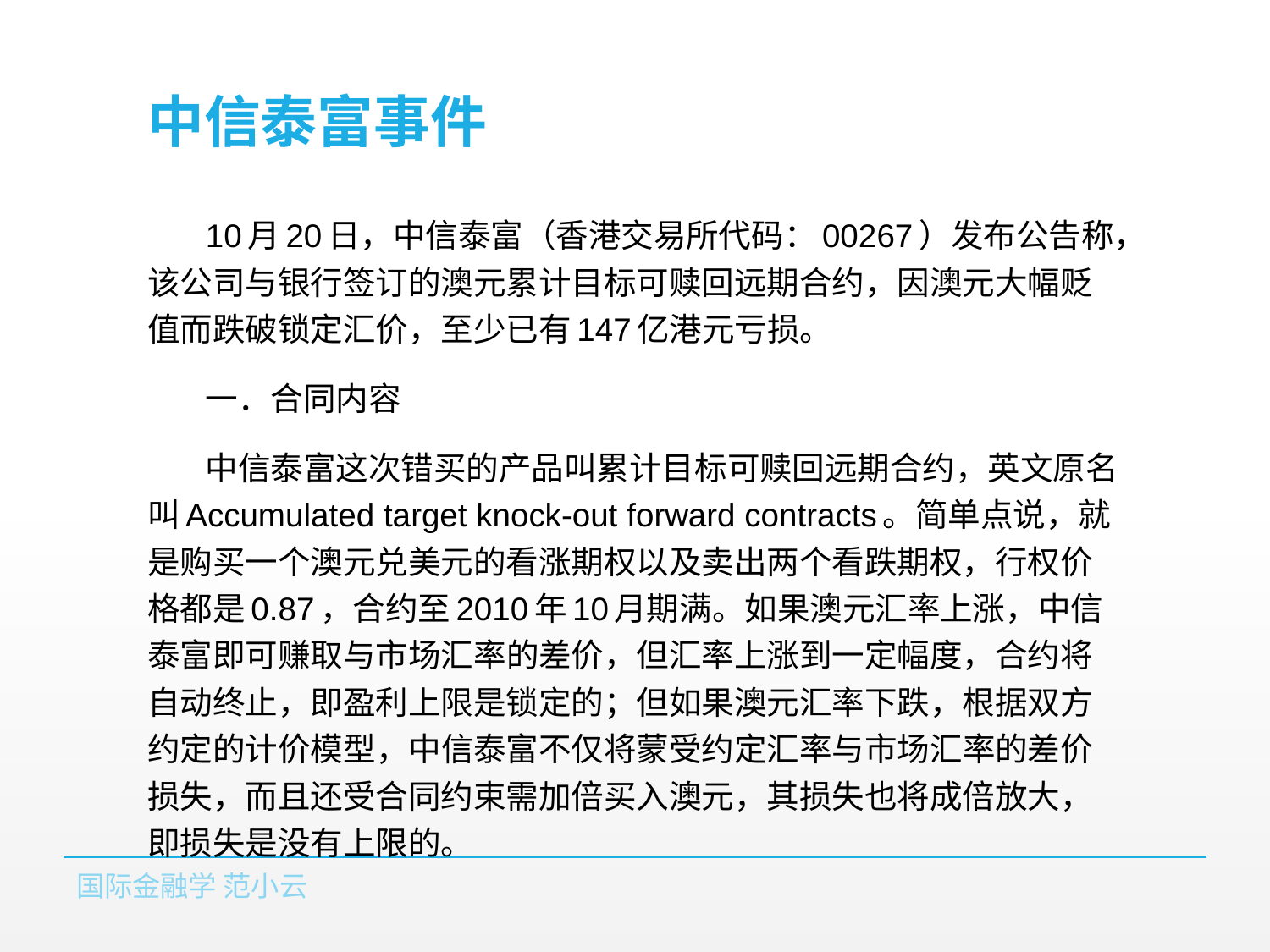

# 中信泰富事件
10月20日，中信泰富（香港交易所代码：00267）发布公告称，该公司与银行签订的澳元累计目标可赎回远期合约，因澳元大幅贬值而跌破锁定汇价，至少已有147亿港元亏损。
一．合同内容
中信泰富这次错买的产品叫累计目标可赎回远期合约，英文原名叫Accumulated target knock-out forward contracts。简单点说，就是购买一个澳元兑美元的看涨期权以及卖出两个看跌期权，行权价格都是0.87，合约至2010年10月期满。如果澳元汇率上涨，中信泰富即可赚取与市场汇率的差价，但汇率上涨到一定幅度，合约将自动终止，即盈利上限是锁定的；但如果澳元汇率下跌，根据双方约定的计价模型，中信泰富不仅将蒙受约定汇率与市场汇率的差价损失，而且还受合同约束需加倍买入澳元，其损失也将成倍放大，即损失是没有上限的。
国际金融学 范小云